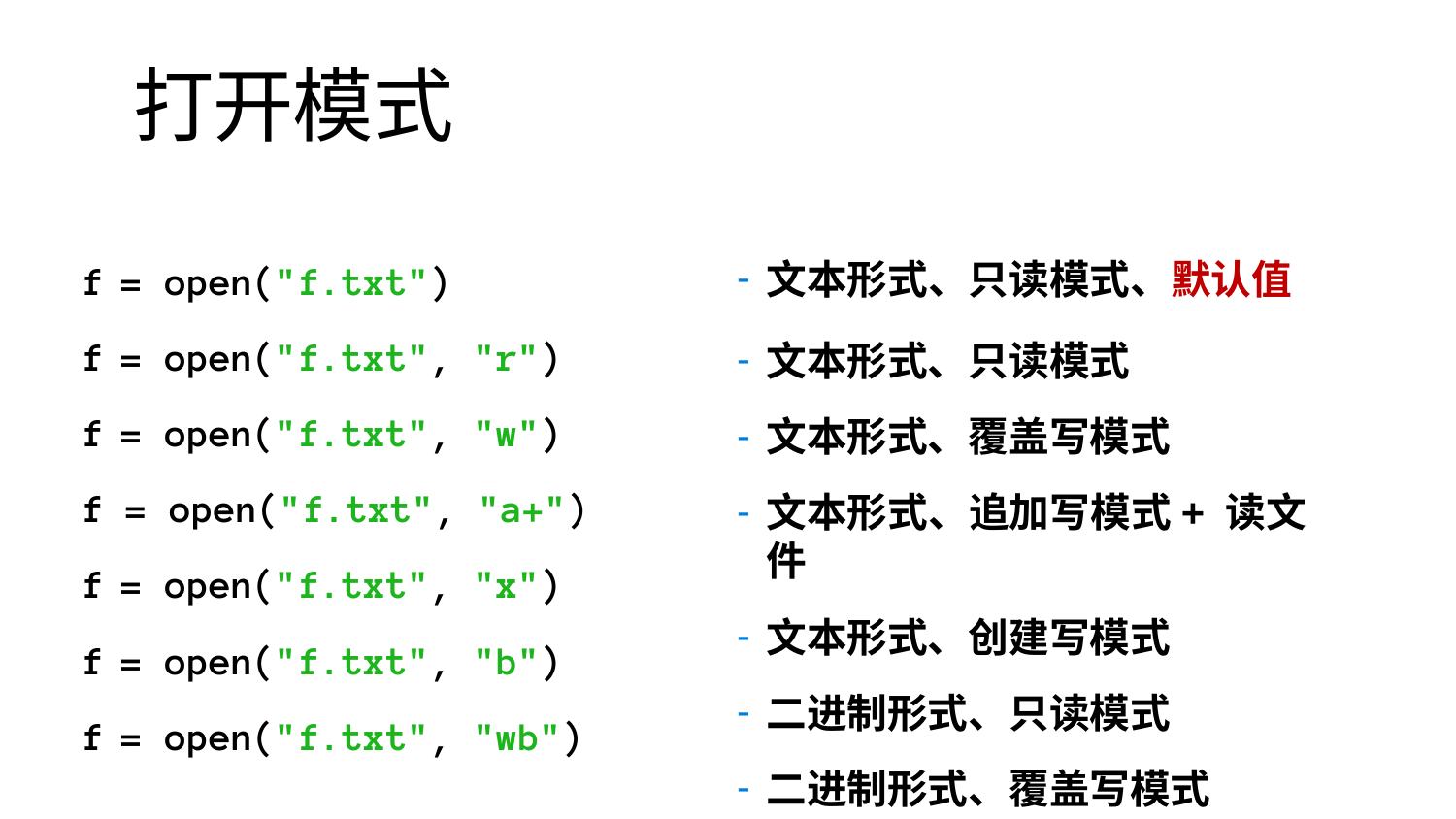

# 打开模式
f	=	open("f.txt")
f	=	open("f.txt", "r")
f	=	open("f.txt", "w")
f = open("f.txt", "a+")
f	=	open("f.txt", "x")
f	=	open("f.txt", "b")
f	=	open("f.txt", "wb")
文本形式、只读模式、默认值
文本形式、只读模式
文本形式、覆盖写模式
文本形式、追加写模式+ 读文件
文本形式、创建写模式
二进制形式、只读模式
二进制形式、覆盖写模式